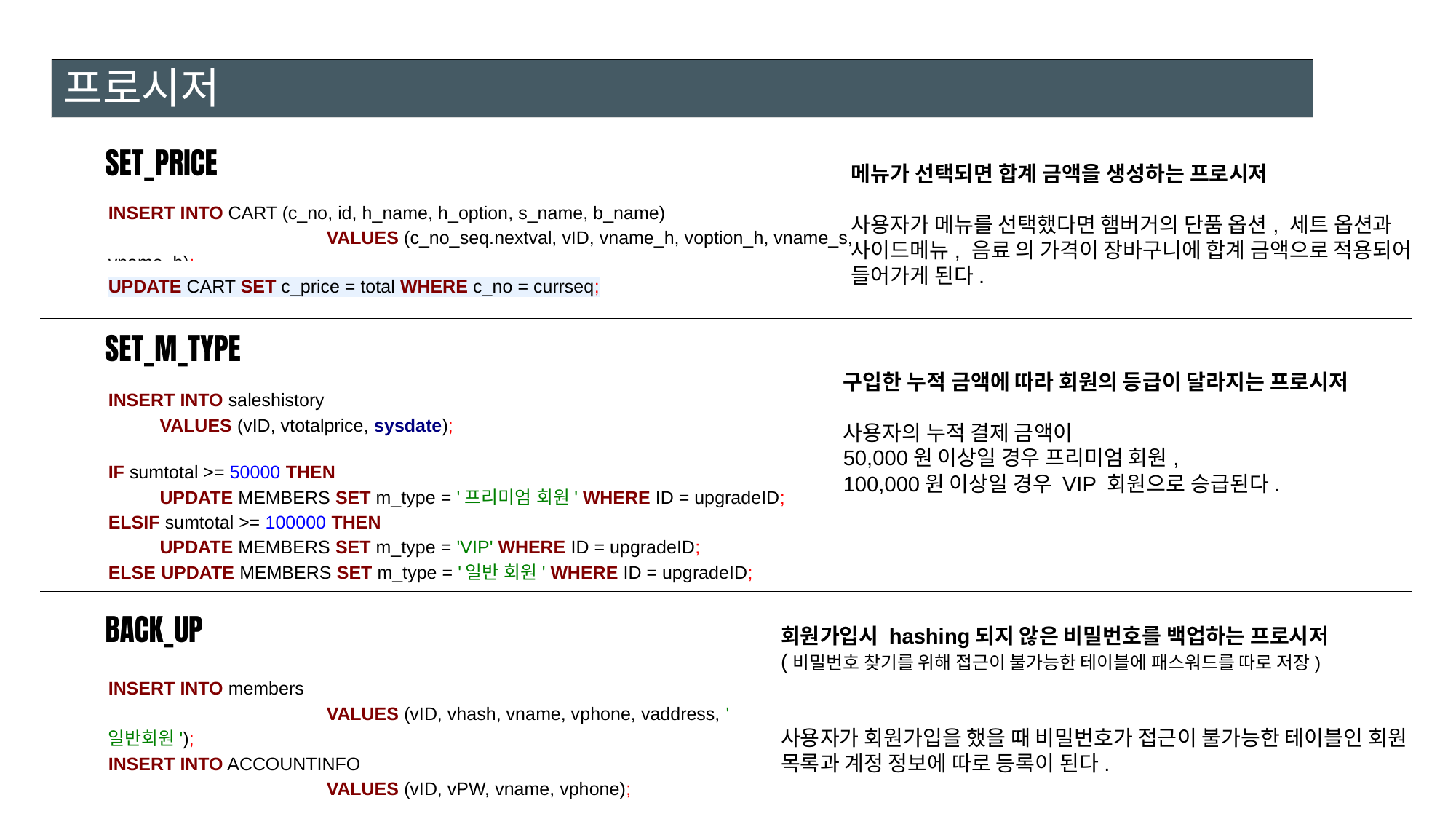

# 프로시저
SET_PRICE
메뉴가 선택되면 합계 금액을 생성하는 프로시저

사용자가 메뉴를 선택했다면 햄버거의 단품 옵션, 세트 옵션과 사이드메뉴, 음료 의 가격이 장바구니에 합계 금액으로 적용되어 들어가게 된다.
INSERT INTO CART (c_no, id, h_name, h_option, s_name, b_name)
		VALUES (c_no_seq.nextval, vID, vname_h, voption_h, vname_s, vname_b);
UPDATE CART SET c_price = total WHERE c_no = currseq;
SET_M_TYPE
구입한 누적 금액에 따라 회원의 등급이 달라지는 프로시저

사용자의 누적 결제 금액이
50,000원 이상일 경우 프리미엄 회원,
100,000원 이상일 경우 VIP 회원으로 승급된다.
INSERT INTO saleshistory
VALUES (vID, vtotalprice, sysdate);
IF sumtotal >= 50000 THEN
UPDATE MEMBERS SET m_type = '프리미엄 회원' WHERE ID = upgradeID;
ELSIF sumtotal >= 100000 THEN
UPDATE MEMBERS SET m_type = 'VIP' WHERE ID = upgradeID;
ELSE UPDATE MEMBERS SET m_type = '일반 회원' WHERE ID = upgradeID;
BACK_UP
회원가입시 hashing되지 않은 비밀번호를 백업하는 프로시저
(비밀번호 찾기를 위해 접근이 불가능한 테이블에 패스워드를 따로 저장)

사용자가 회원가입을 했을 때 비밀번호가 접근이 불가능한 테이블인 회원 목록과 계정 정보에 따로 등록이 된다.

INSERT INTO members
		VALUES (vID, vhash, vname, vphone, vaddress, '일반회원');
INSERT INTO ACCOUNTINFO
		VALUES (vID, vPW, vname, vphone);